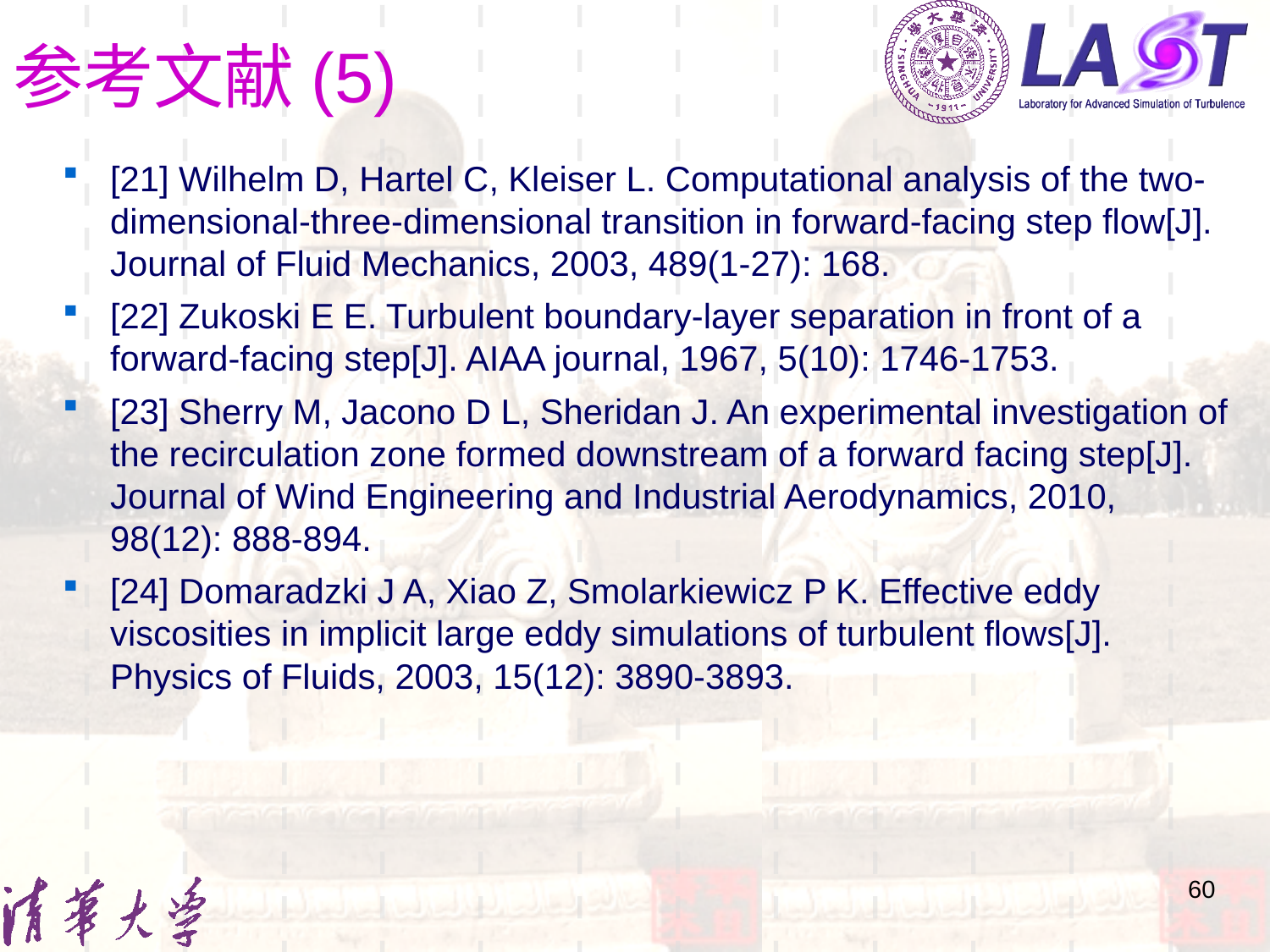

# 参考文献(5)
[21] Wilhelm D, Hartel C, Kleiser L. Computational analysis of the two-dimensional-three-dimensional transition in forward-facing step flow[J]. Journal of Fluid Mechanics, 2003, 489(1-27): 168.
[22] Zukoski E E. Turbulent boundary-layer separation in front of a forward-facing step[J]. AIAA journal, 1967, 5(10): 1746-1753.
[23] Sherry M, Jacono D L, Sheridan J. An experimental investigation of the recirculation zone formed downstream of a forward facing step[J]. Journal of Wind Engineering and Industrial Aerodynamics, 2010, 98(12): 888-894.
[24] Domaradzki J A, Xiao Z, Smolarkiewicz P K. Effective eddy viscosities in implicit large eddy simulations of turbulent flows[J]. Physics of Fluids, 2003, 15(12): 3890-3893.
60